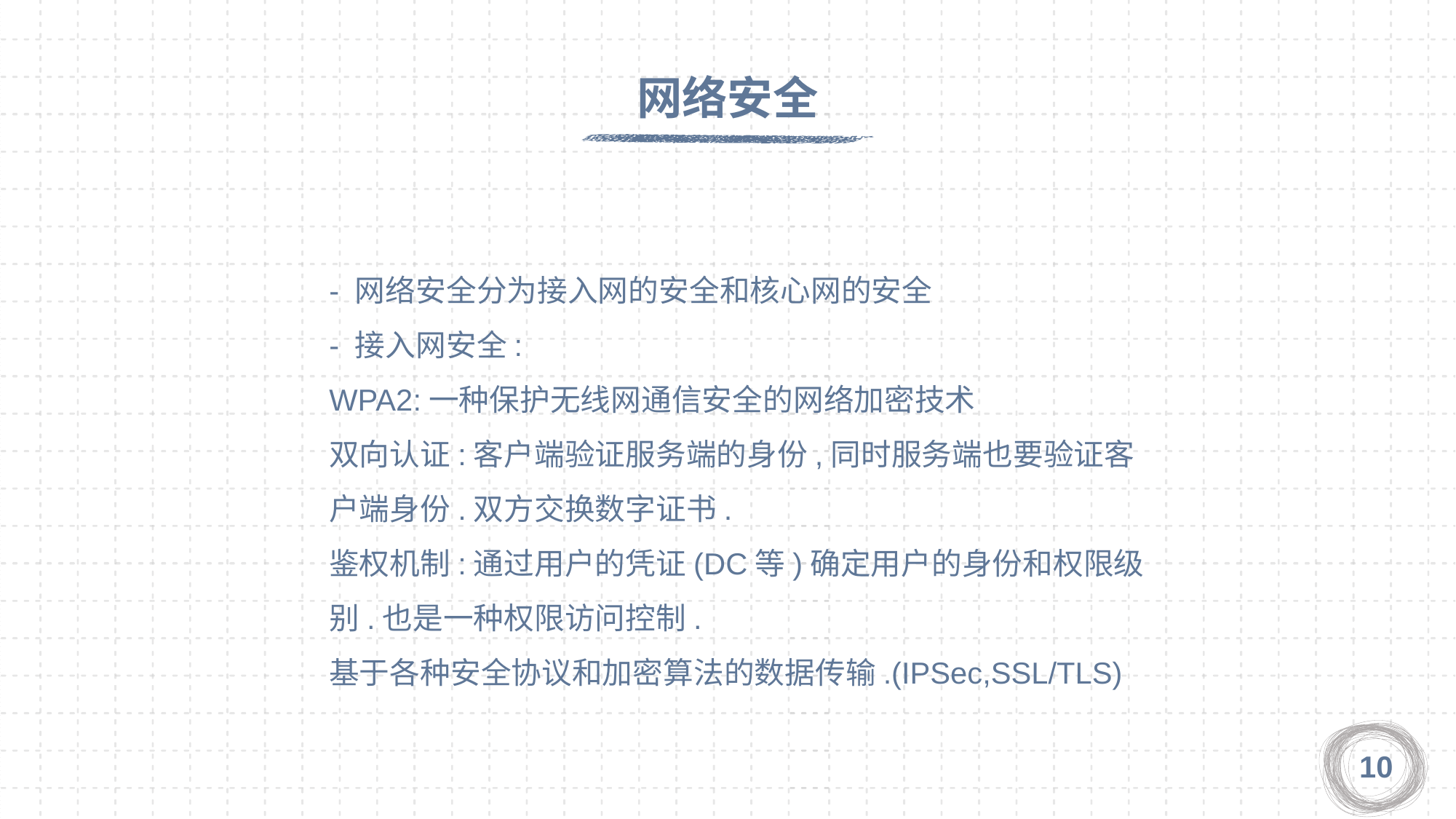

网络安全

- 网络安全分为接入网的安全和核心网的安全
- 接入网安全:
WPA2:一种保护无线网通信安全的网络加密技术
双向认证:客户端验证服务端的身份,同时服务端也要验证客户端身份.双方交换数字证书.
鉴权机制:通过用户的凭证(DC等)确定用户的身份和权限级别.也是一种权限访问控制.
基于各种安全协议和加密算法的数据传输.(IPSec,SSL/TLS)

10